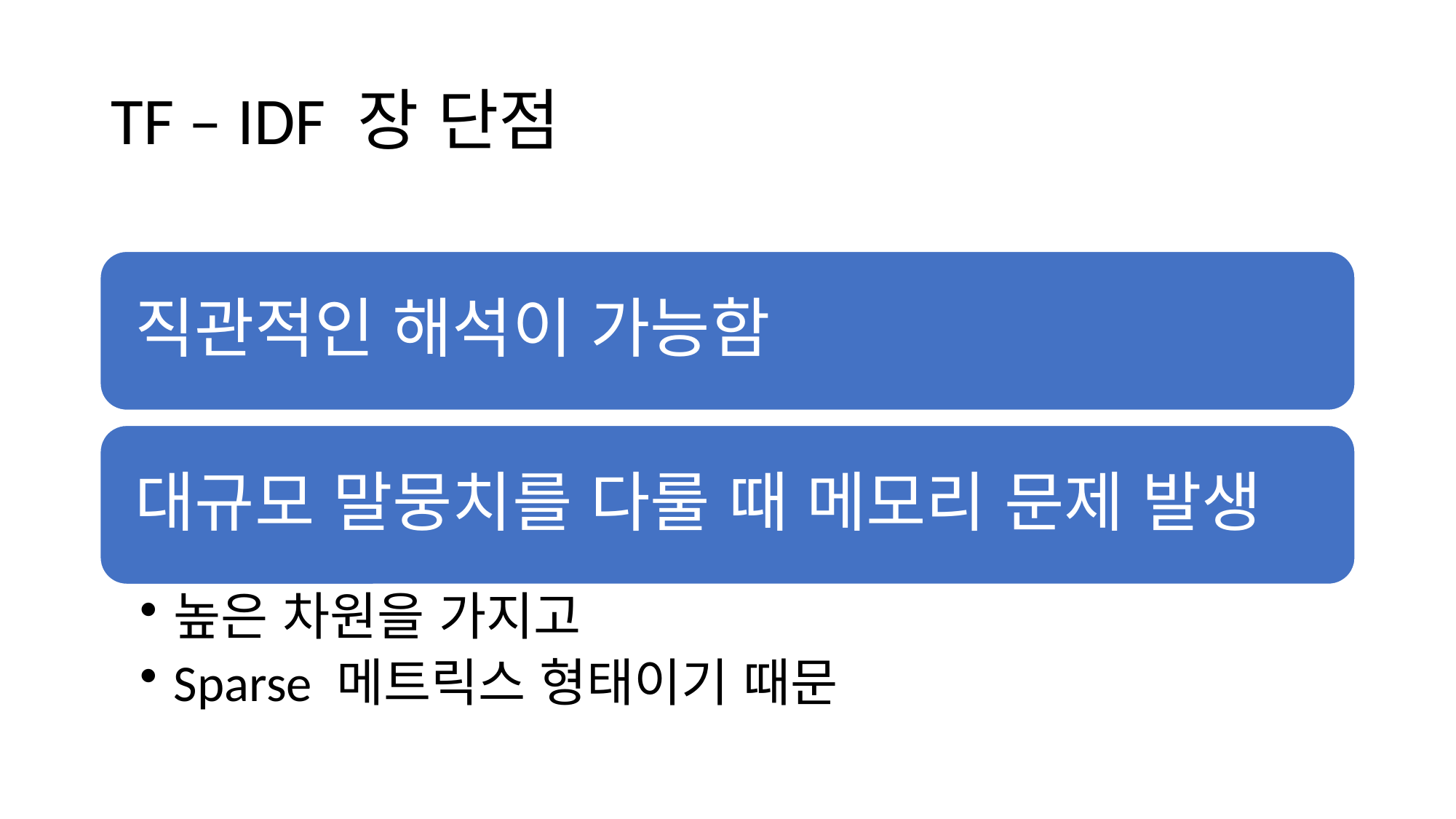

# TF – IDF 장 단점
직관적인 해석이 가능함
대규모 말뭉치를 다룰 때 메모리 문제 발생
높은 차원을 가지고
Sparse 메트릭스 형태이기 때문